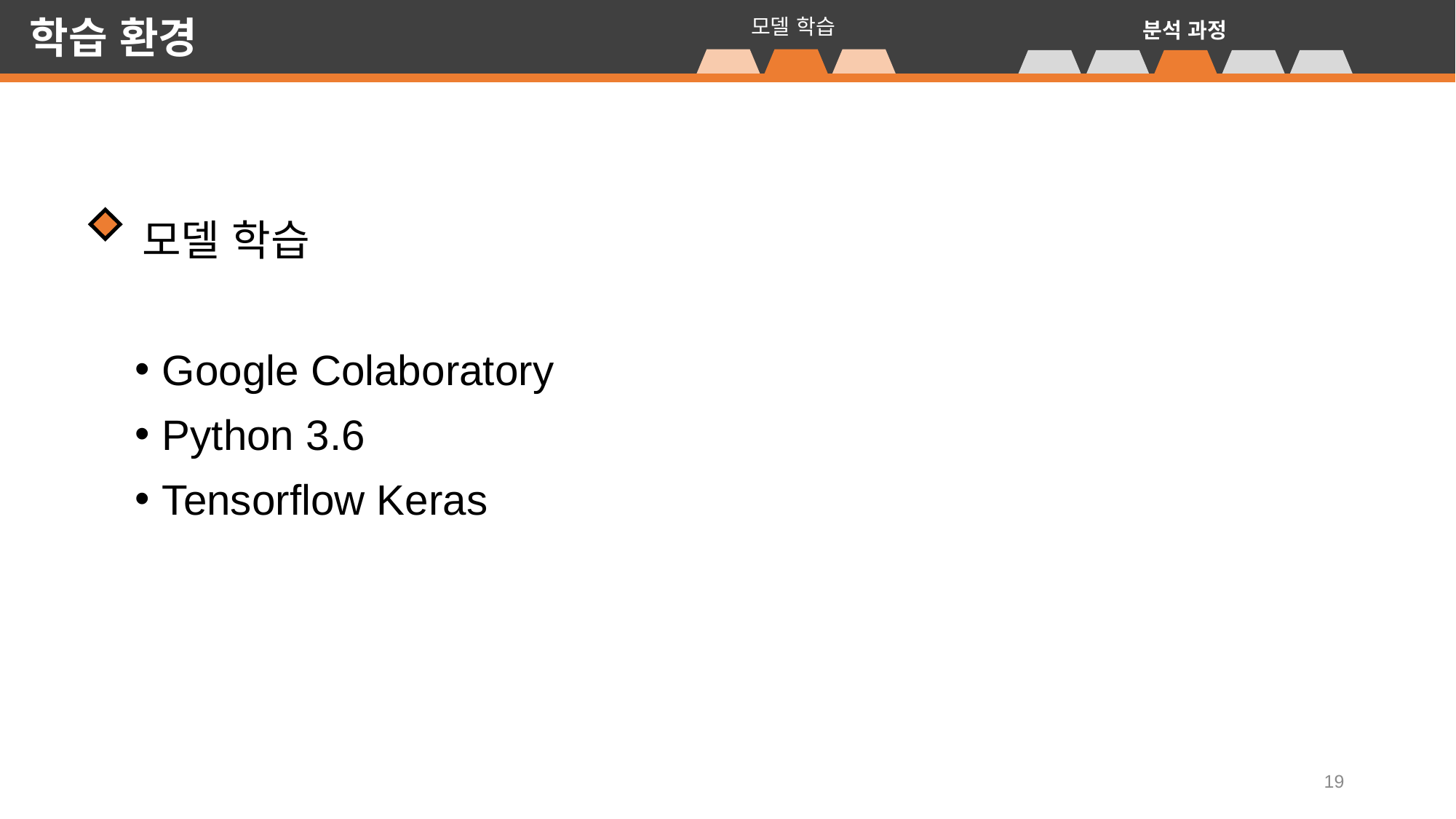

학습 환경
모델 학습
분석 과정

모델 학습

Google Colaboratory
Python 3.6
Tensorflow Keras

19